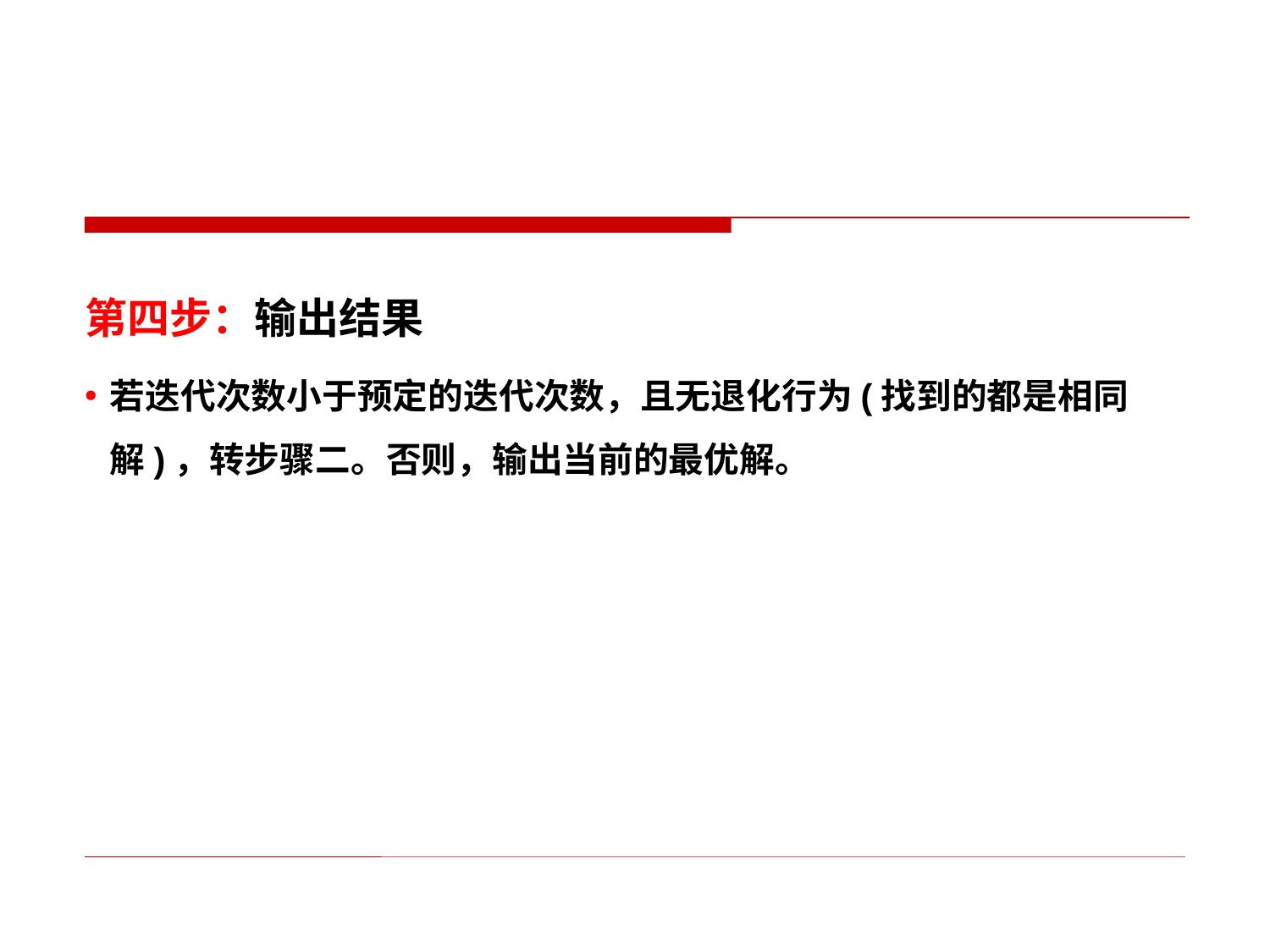

第四步：输出结果
若迭代次数小于预定的迭代次数，且无退化行为(找到的都是相同解)，转步骤二。否则，输出当前的最优解。